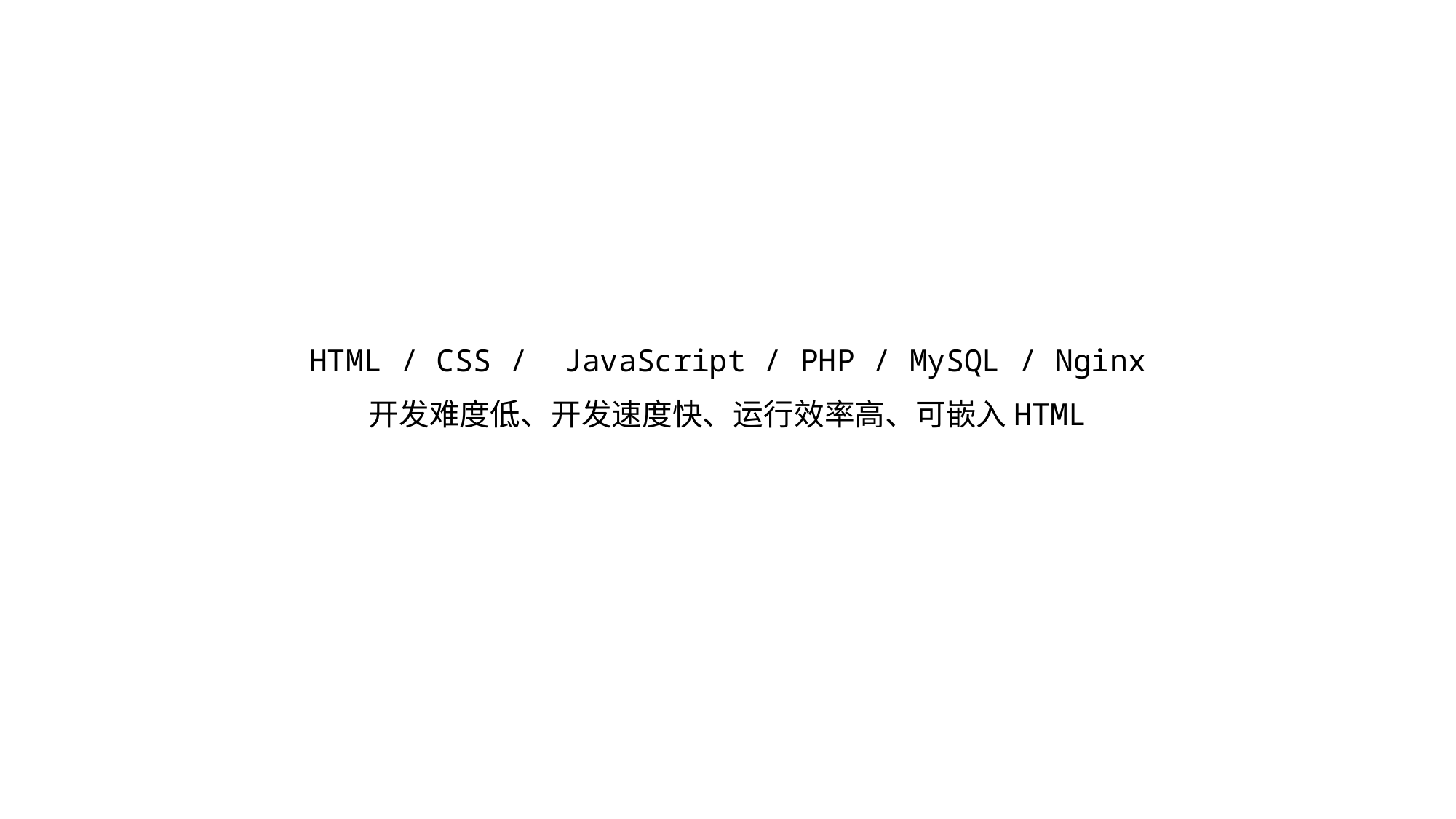

HTML / CSS /  JavaScript / PHP / MySQL / Nginx
开发难度低、开发速度快、运行效率高、可嵌入HTML